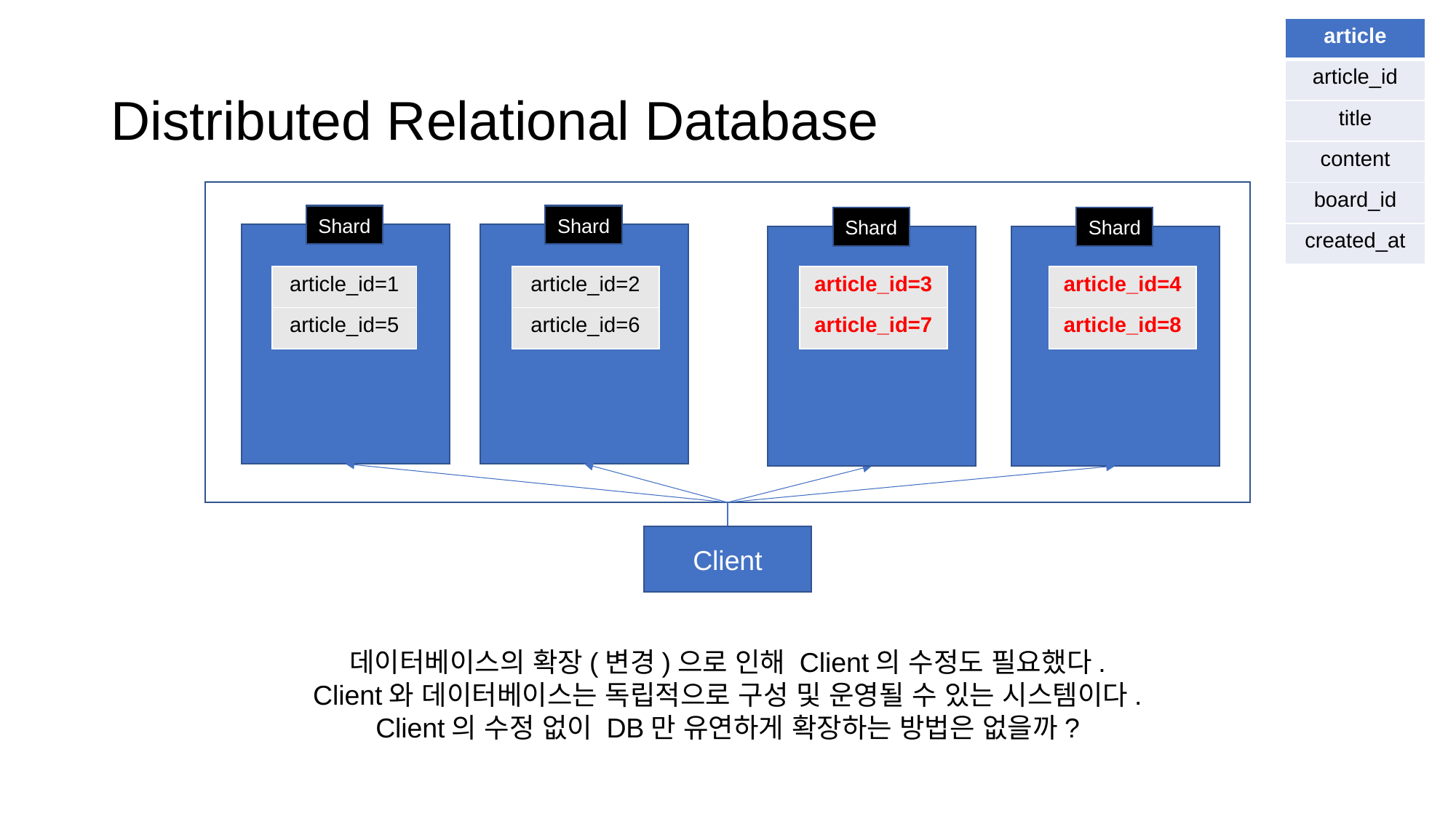

| article |
| --- |
| article\_id |
| title |
| content |
| board\_id |
| created\_at |
# Distributed Relational Database

Shard
Shard
Shard
Shard

| article\_id=1 |
| --- |
| article\_id=5 |
| article\_id=2 |
| --- |
| article\_id=6 |
| article\_id=3 |
| --- |
| article\_id=7 |
| article\_id=4 |
| --- |
| article\_id=8 |
Client
데이터베이스의 확장(변경)으로 인해 Client의 수정도 필요했다.
Client와 데이터베이스는 독립적으로 구성 및 운영될 수 있는 시스템이다.
Client의 수정 없이 DB만 유연하게 확장하는 방법은 없을까?